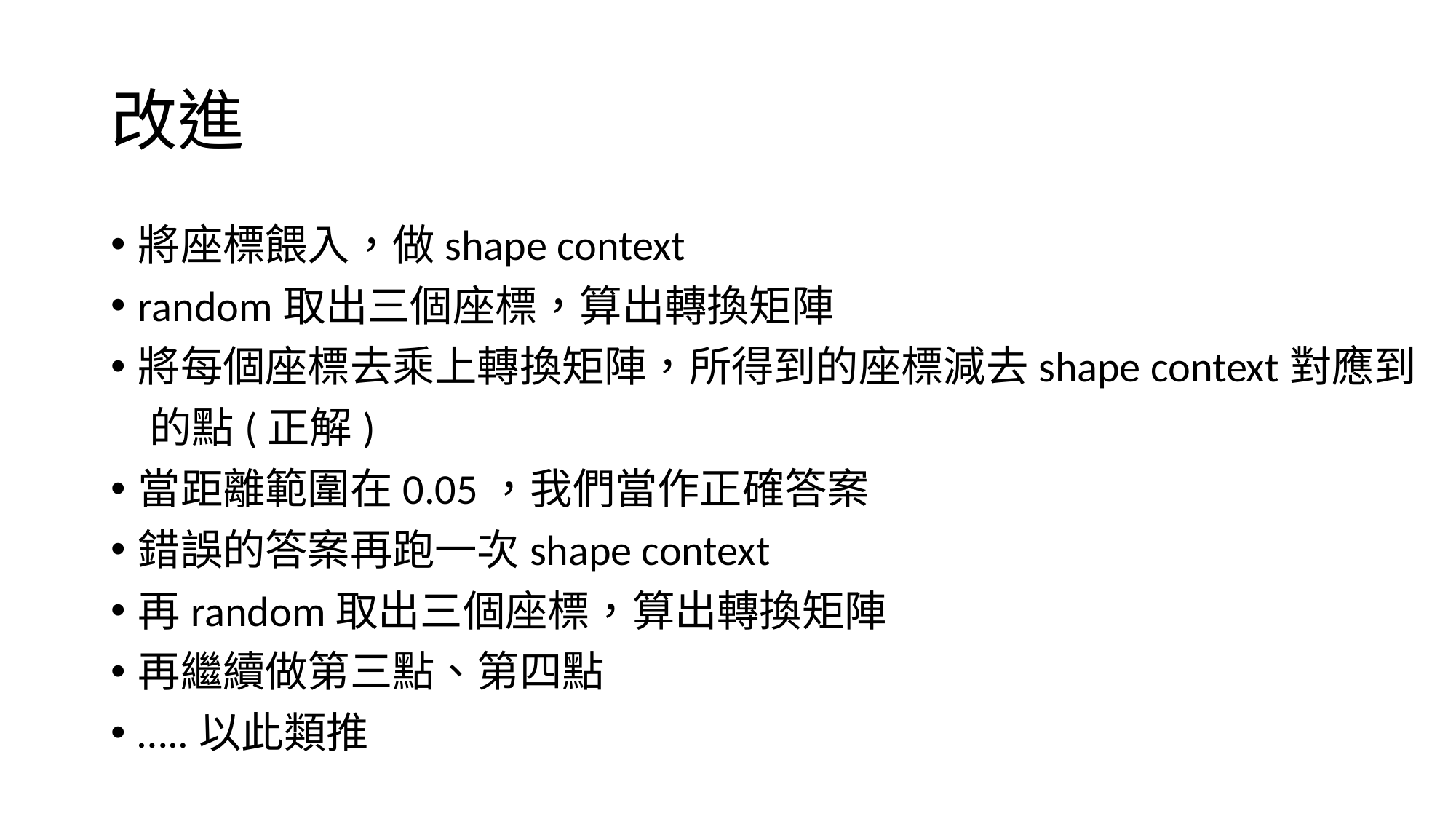

# 改進
將座標餵入，做shape context
random取出三個座標，算出轉換矩陣
將每個座標去乘上轉換矩陣，所得到的座標減去shape context對應到
   的點(正解)
當距離範圍在0.05，我們當作正確答案
錯誤的答案再跑一次shape context
再random取出三個座標，算出轉換矩陣
再繼續做第三點、第四點
…..以此類推